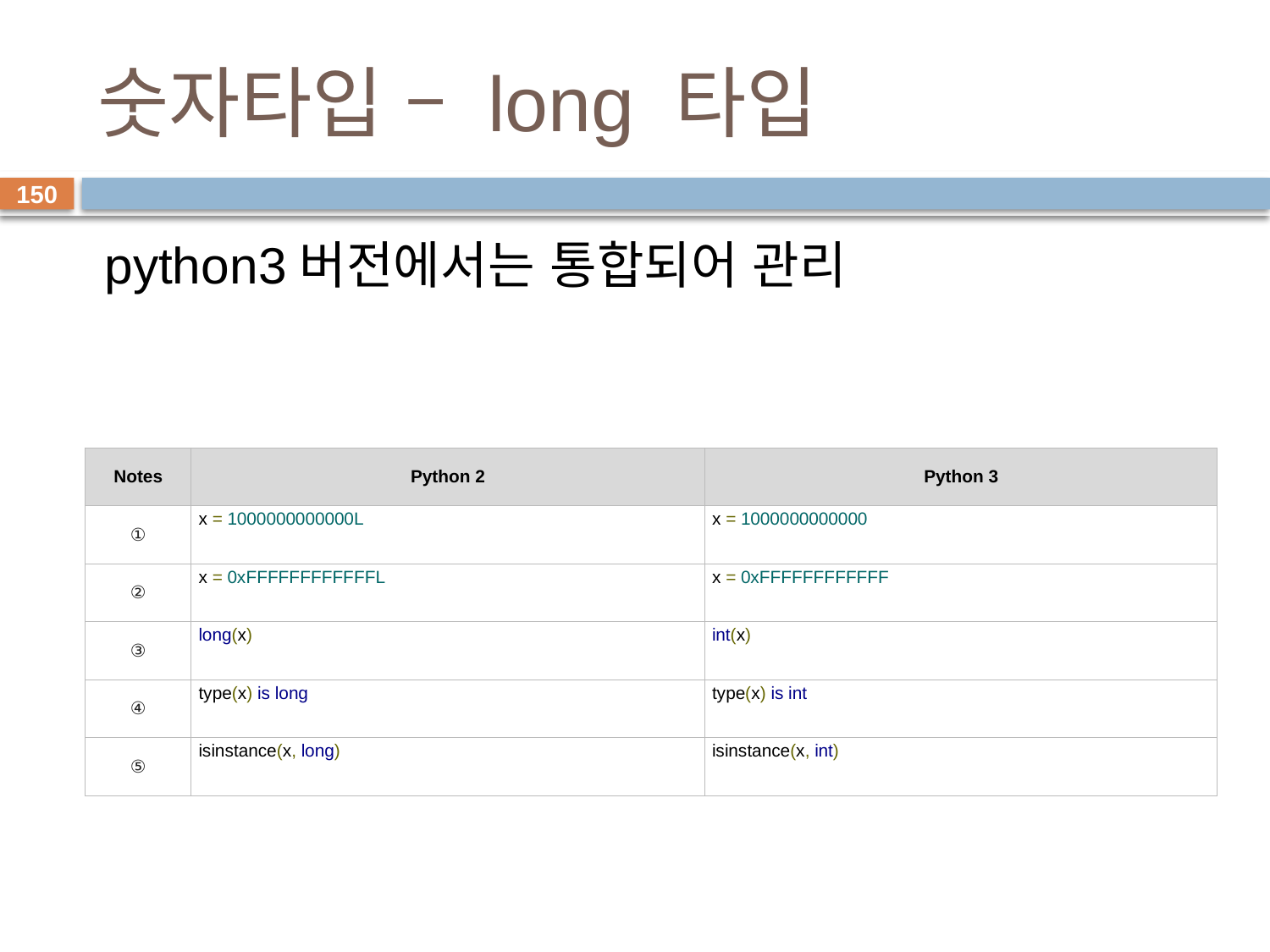

# 숫자타입 – long 타입
150
  python3버전에서는 통합되어 관리
| Notes | Python 2 | Python 3 |
| --- | --- | --- |
| ① | x = 1000000000000L | x = 1000000000000 |
| ② | x = 0xFFFFFFFFFFFFL | x = 0xFFFFFFFFFFFF |
| ③ | long(x) | int(x) |
| ④ | type(x) is long | type(x) is int |
| ⑤ | isinstance(x, long) | isinstance(x, int) |